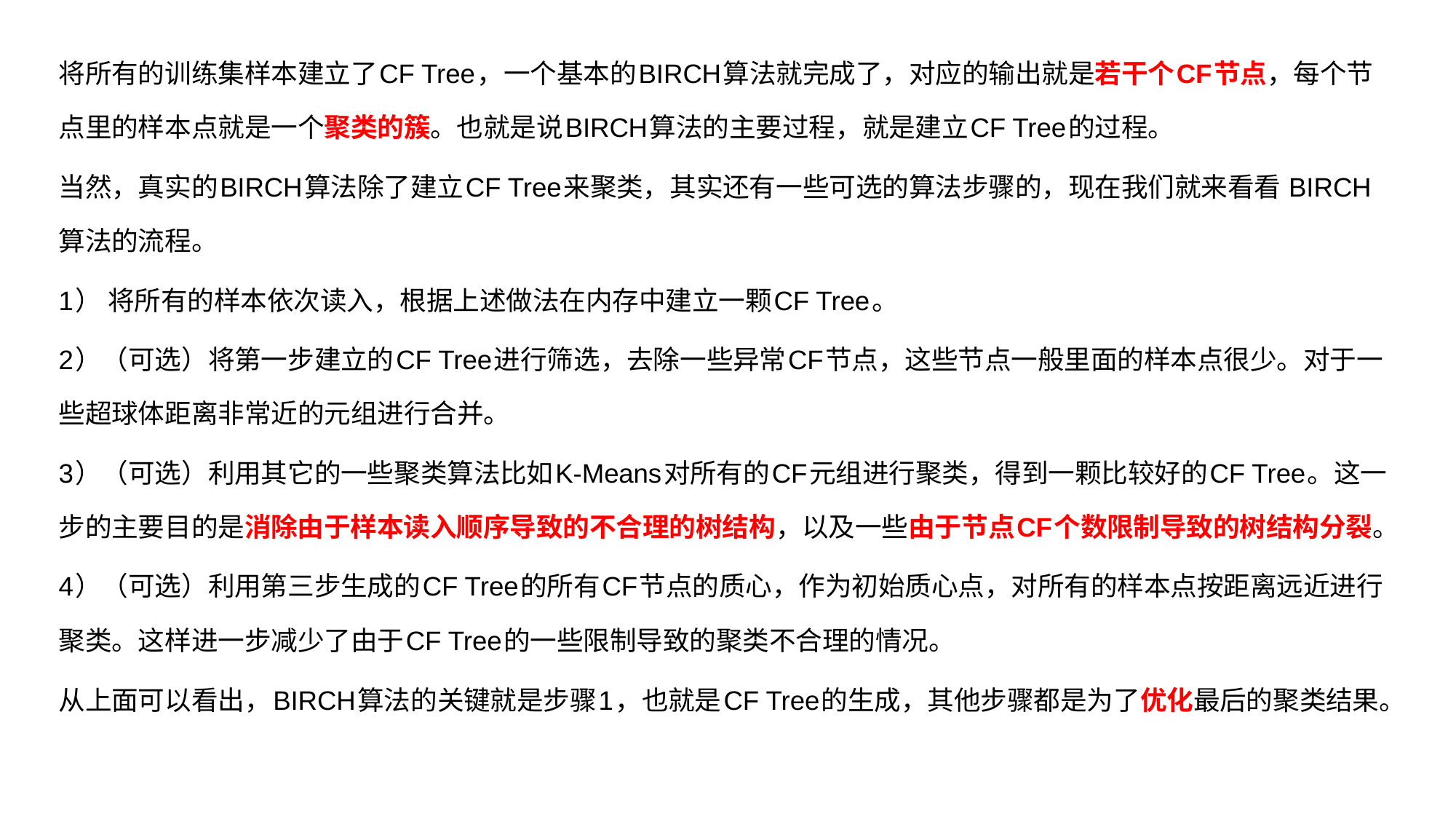

将所有的训练集样本建立了CF Tree，一个基本的BIRCH算法就完成了，对应的输出就是若干个CF节点，每个节点里的样本点就是一个聚类的簇。也就是说BIRCH算法的主要过程，就是建立CF Tree的过程。
当然，真实的BIRCH算法除了建立CF Tree来聚类，其实还有一些可选的算法步骤的，现在我们就来看看 BIRCH算法的流程。
1） 将所有的样本依次读入，根据上述做法在内存中建立一颗CF Tree。
2）（可选）将第一步建立的CF Tree进行筛选，去除一些异常CF节点，这些节点一般里面的样本点很少。对于一些超球体距离非常近的元组进行合并。
3）（可选）利用其它的一些聚类算法比如K-Means对所有的CF元组进行聚类，得到一颗比较好的CF Tree。这一步的主要目的是消除由于样本读入顺序导致的不合理的树结构，以及一些由于节点CF个数限制导致的树结构分裂。
4）（可选）利用第三步生成的CF Tree的所有CF节点的质心，作为初始质心点，对所有的样本点按距离远近进行聚类。这样进一步减少了由于CF Tree的一些限制导致的聚类不合理的情况。
从上面可以看出，BIRCH算法的关键就是步骤1，也就是CF Tree的生成，其他步骤都是为了优化最后的聚类结果。